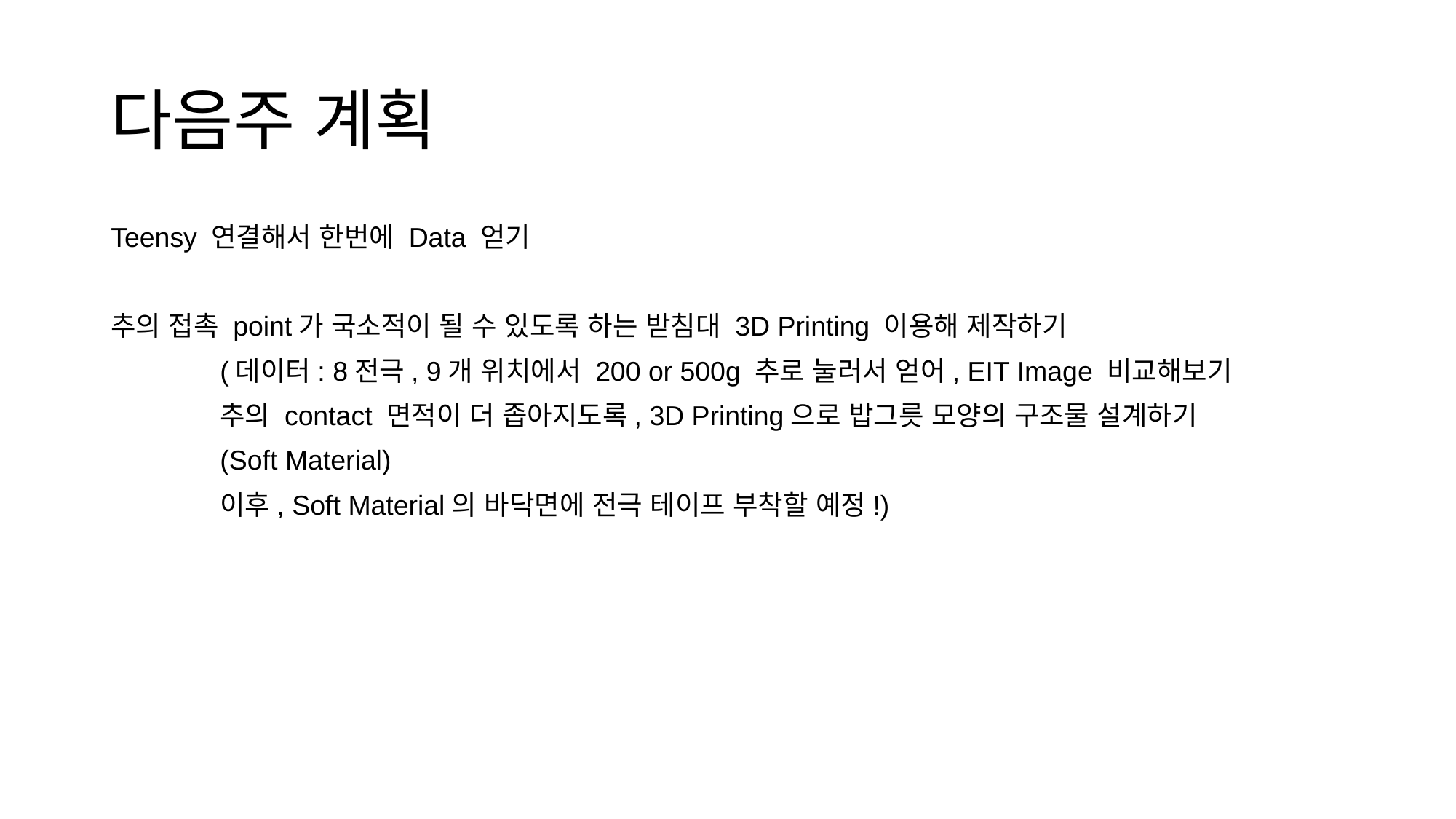

# 다음주 계획
Teensy 연결해서 한번에 Data 얻기

추의 접촉 point가 국소적이 될 수 있도록 하는 받침대 3D Printing 이용해 제작하기
	(데이터: 8전극, 9개 위치에서 200 or 500g 추로 눌러서 얻어, EIT Image 비교해보기
	추의 contact 면적이 더 좁아지도록, 3D Printing으로 밥그릇 모양의 구조물 설계하기
	(Soft Material)
	이후, Soft Material의 바닥면에 전극 테이프 부착할 예정!)